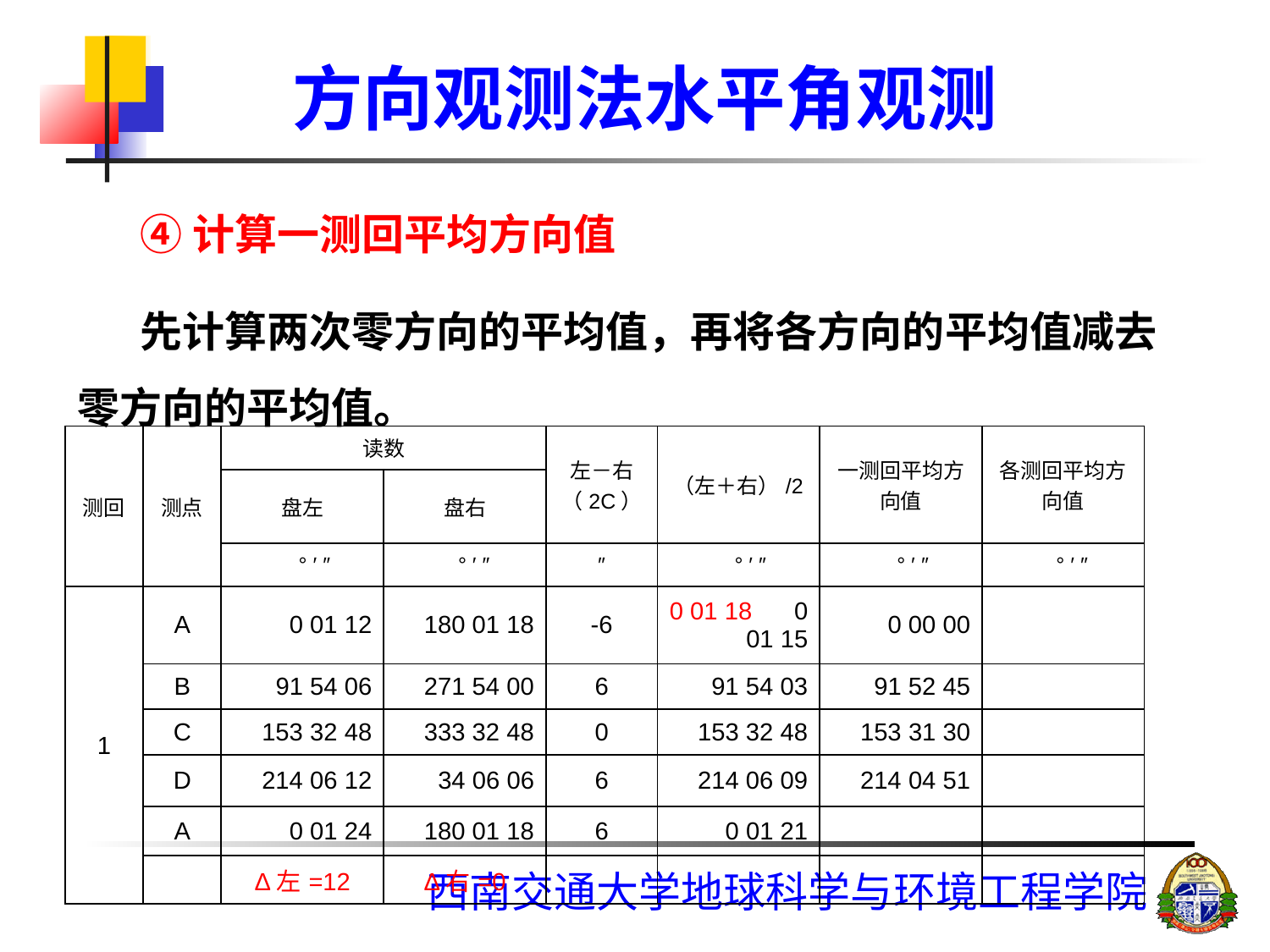

# 方向观测法水平角观测
④计算一测回平均方向值
先计算两次零方向的平均值，再将各方向的平均值减去零方向的平均值。
| 测回 | 测点 | 读数 |  | 左－右（2C） | （左＋右）/2 | 一测回平均方向值 | 各测回平均方向值 |
| --- | --- | --- | --- | --- | --- | --- | --- |
|  |  | 盘左 | 盘右 |  |  |  |  |
|  |  | ° ′ ″ | ° ′ ″ | ″ | ° ′ ″ | ° ′ ″ | ° ′ ″ |
| 1 | A | 0 01 12 | 180 01 18 | -6 | 0 01 18 0 01 15 | 0 00 00 |  |
|  | B | 91 54 06 | 271 54 00 | 6 | 91 54 03 | 91 52 45 |  |
|  | C | 153 32 48 | 333 32 48 | 0 | 153 32 48 | 153 31 30 |  |
|  | D | 214 06 12 | 34 06 06 | 6 | 214 06 09 | 214 04 51 |  |
|  | A | 0 01 24 | 180 01 18 | 6 | 0 01 21 |  |  |
|  |  | Δ左=12 | Δ右=0 |  |  |  |  |